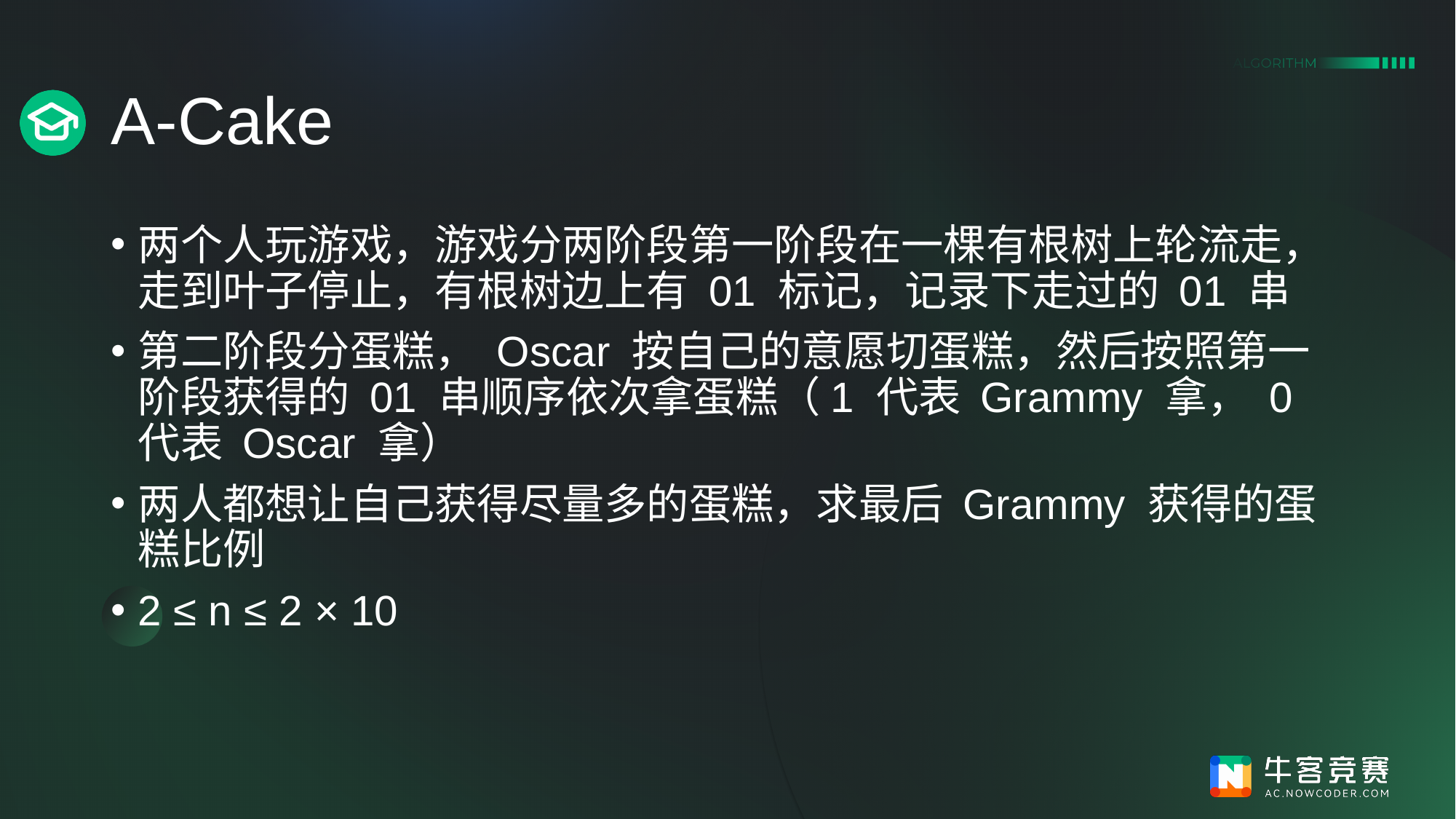

# A-Cake
两个人玩游戏，游戏分两阶段第一阶段在一棵有根树上轮流走，走到叶子停止，有根树边上有 01 标记，记录下走过的 01 串
第二阶段分蛋糕， Oscar 按自己的意愿切蛋糕，然后按照第一阶段获得的 01 串顺序依次拿蛋糕（1 代表 Grammy 拿， 0 代表 Oscar 拿）
两人都想让自己获得尽量多的蛋糕，求最后 Grammy 获得的蛋糕比例
2 ≤ n ≤ 2 × 10